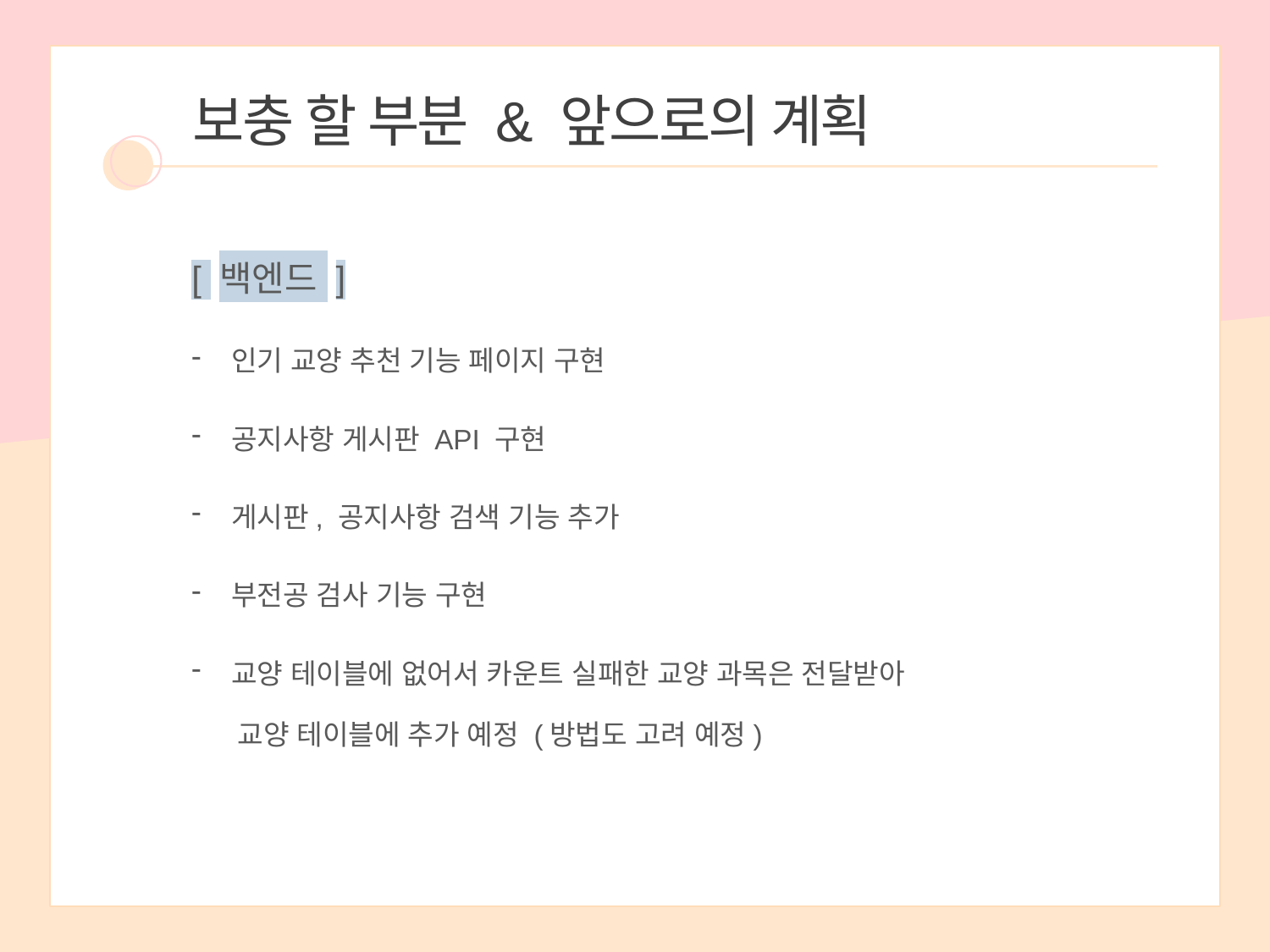

보충 할 부분 & 앞으로의 계획

[ 백엔드 ]
인기 교양 추천 기능 페이지 구현
공지사항 게시판 API 구현
게시판, 공지사항 검색 기능 추가
부전공 검사 기능 구현
교양 테이블에 없어서 카운트 실패한 교양 과목은 전달받아
     교양 테이블에 추가 예정 (방법도 고려 예정)